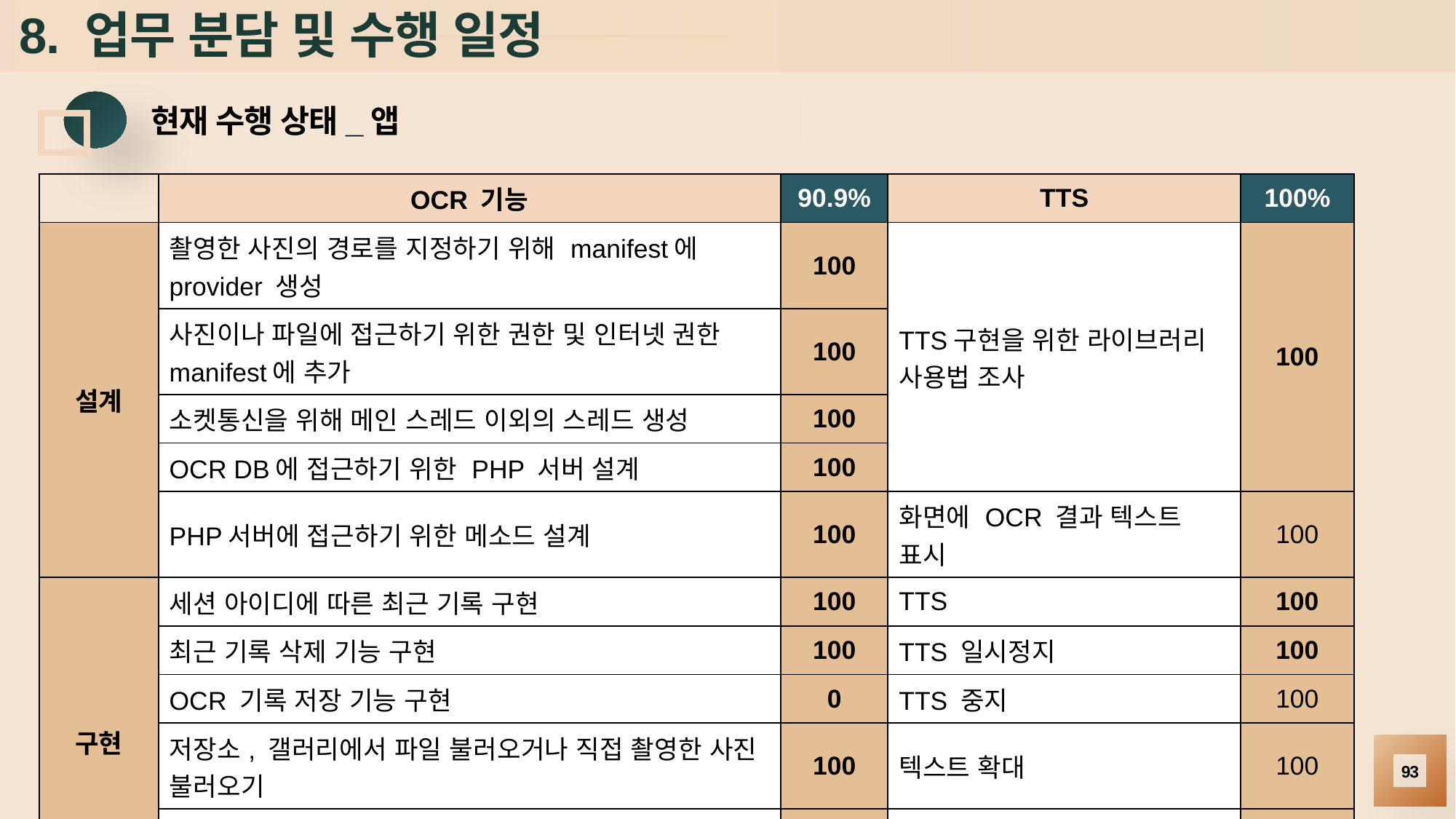

# 8. 업무 분담 및 수행 일정

현재 수행 상태_앱

|  | OCR 기능 | 90.9% | TTS | 100% |
| --- | --- | --- | --- | --- |
| 설계 | 촬영한 사진의 경로를 지정하기 위해 manifest에 provider 생성 | 100 | TTS구현을 위한 라이브러리 사용법 조사 | 100 |
|  | 사진이나 파일에 접근하기 위한 권한 및 인터넷 권한 manifest에 추가 | 100 |  |  |
|  | 소켓통신을 위해 메인 스레드 이외의 스레드 생성 | 100 |  |  |
|  | OCR DB에 접근하기 위한 PHP 서버 설계 | 100 |  |  |
|  | PHP서버에 접근하기 위한 메소드 설계 | 100 | 화면에 OCR 결과 텍스트 표시 | 100 |
| 구현 | 세션 아이디에 따른 최근 기록 구현 | 100 | TTS | 100 |
|  | 최근 기록 삭제 기능 구현 | 100 | TTS 일시정지 | 100 |
|  | OCR 기록 저장 기능 구현 | 0 | TTS 중지 | 100 |
|  | 저장소, 갤러리에서 파일 불러오거나 직접 촬영한 사진 불러오기 | 100 | 텍스트 확대 | 100 |
|  | 소켓을 통한 바이트 데이터 송수신 | 100 | 텍스트 축소 | 100 |
|  | 수신 중 로딩 다이얼로그 표시 | 100 |  |  |
93